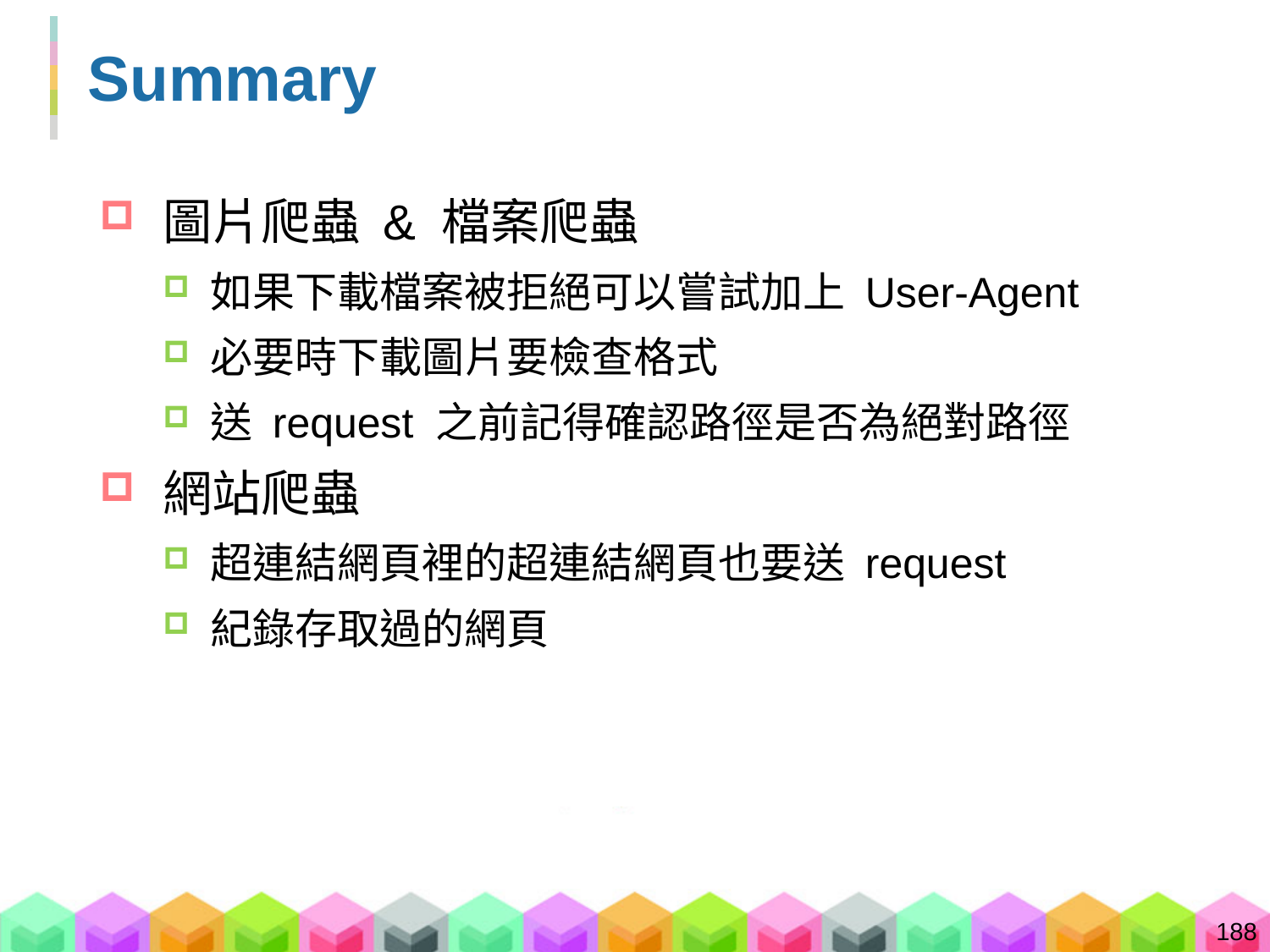

# Summary
圖片爬蟲 & 檔案爬蟲
如果下載檔案被拒絕可以嘗試加上 User-Agent
必要時下載圖片要檢查格式
送 request 之前記得確認路徑是否為絕對路徑
網站爬蟲
超連結網頁裡的超連結網頁也要送 request
紀錄存取過的網頁
188